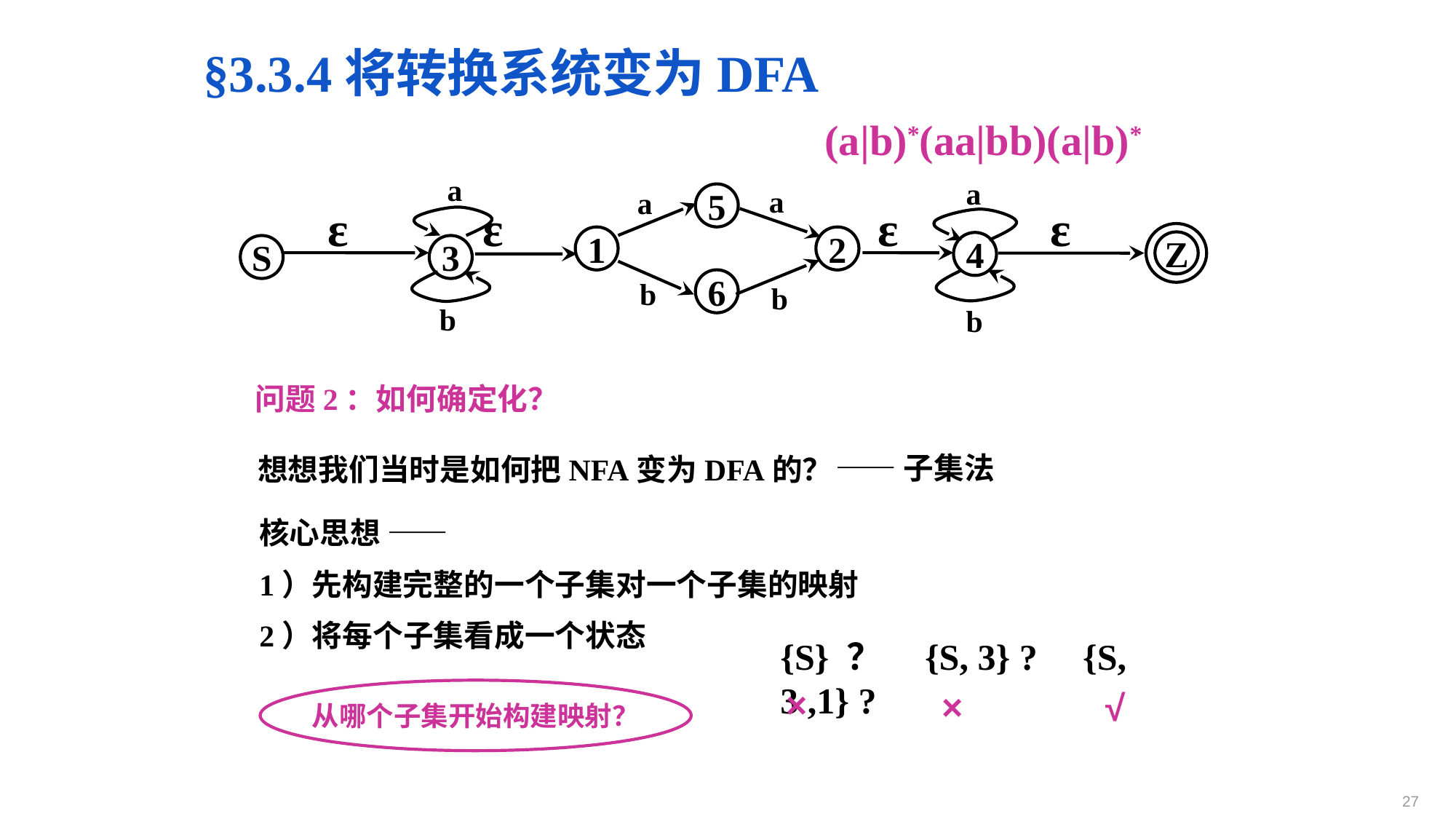

§3.3.4将转换系统变为DFA
(a|b)*(aa|bb)(a|b)*
a
a
a
a
5
ε
ε
ε
ε

Z
1
2
4
S
3

b
6

b
b
b
问题2：如何确定化？
——子集法
想想我们当时是如何把NFA变为DFA的？
核心思想 ——
1）先构建完整的一个子集对一个子集的映射
2）将每个子集看成一个状态
{S} ？    {S, 3} ?     {S, 3 ,1} ?
×
×
√
从哪个子集开始构建映射？
27